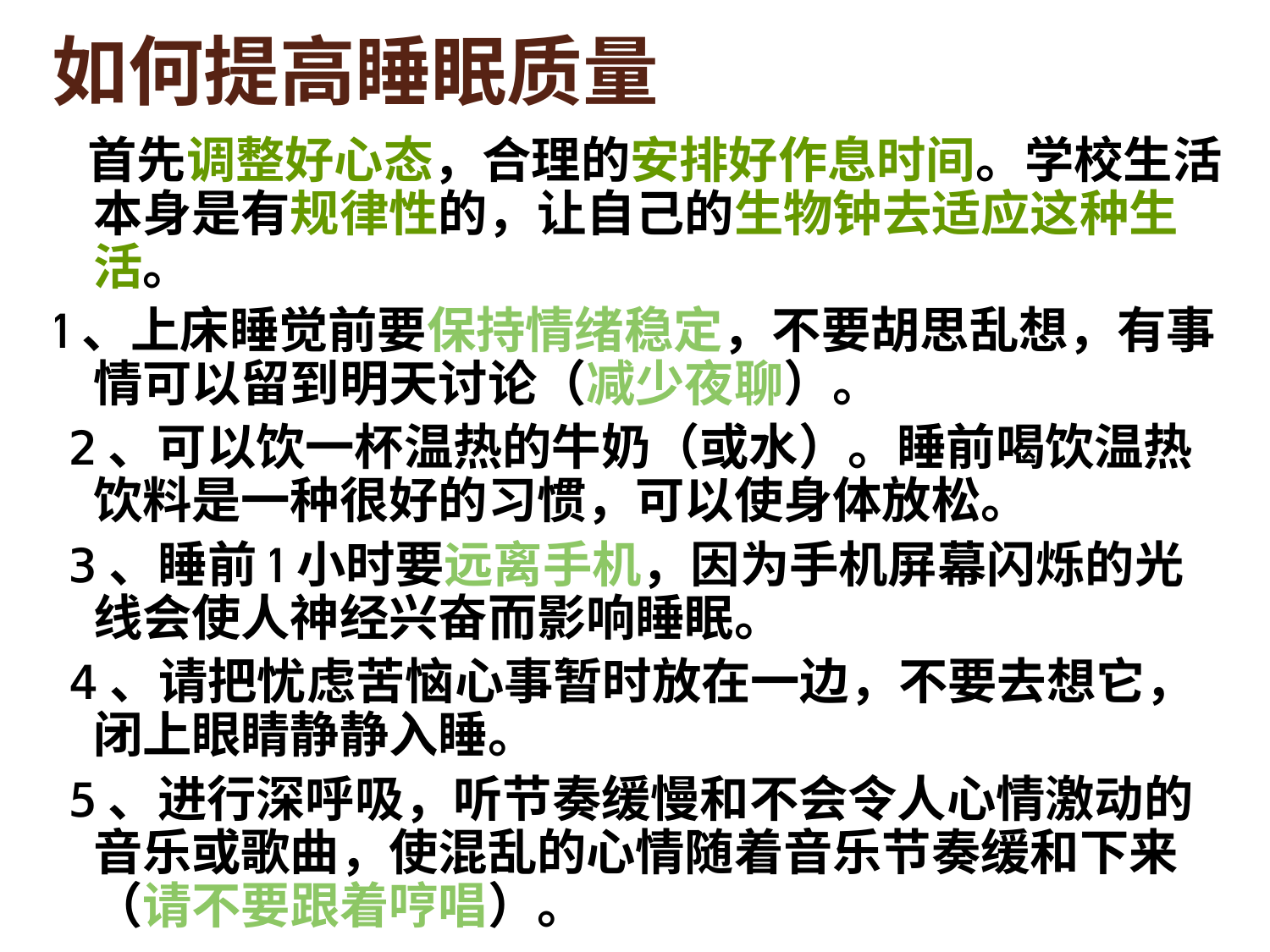

# 如何提高睡眠质量
  首先调整好心态，合理的安排好作息时间。学校生活本身是有规律性的，让自己的生物钟去适应这种生活。
1、上床睡觉前要保持情绪稳定，不要胡思乱想，有事情可以留到明天讨论（减少夜聊）。
 2、可以饮一杯温热的牛奶（或水）。睡前喝饮温热饮料是一种很好的习惯，可以使身体放松。
 3、睡前1小时要远离手机，因为手机屏幕闪烁的光线会使人神经兴奋而影响睡眠。
 4、请把忧虑苦恼心事暂时放在一边，不要去想它，闭上眼睛静静入睡。
 5、进行深呼吸，听节奏缓慢和不会令人心情激动的音乐或歌曲，使混乱的心情随着音乐节奏缓和下来（请不要跟着哼唱）。